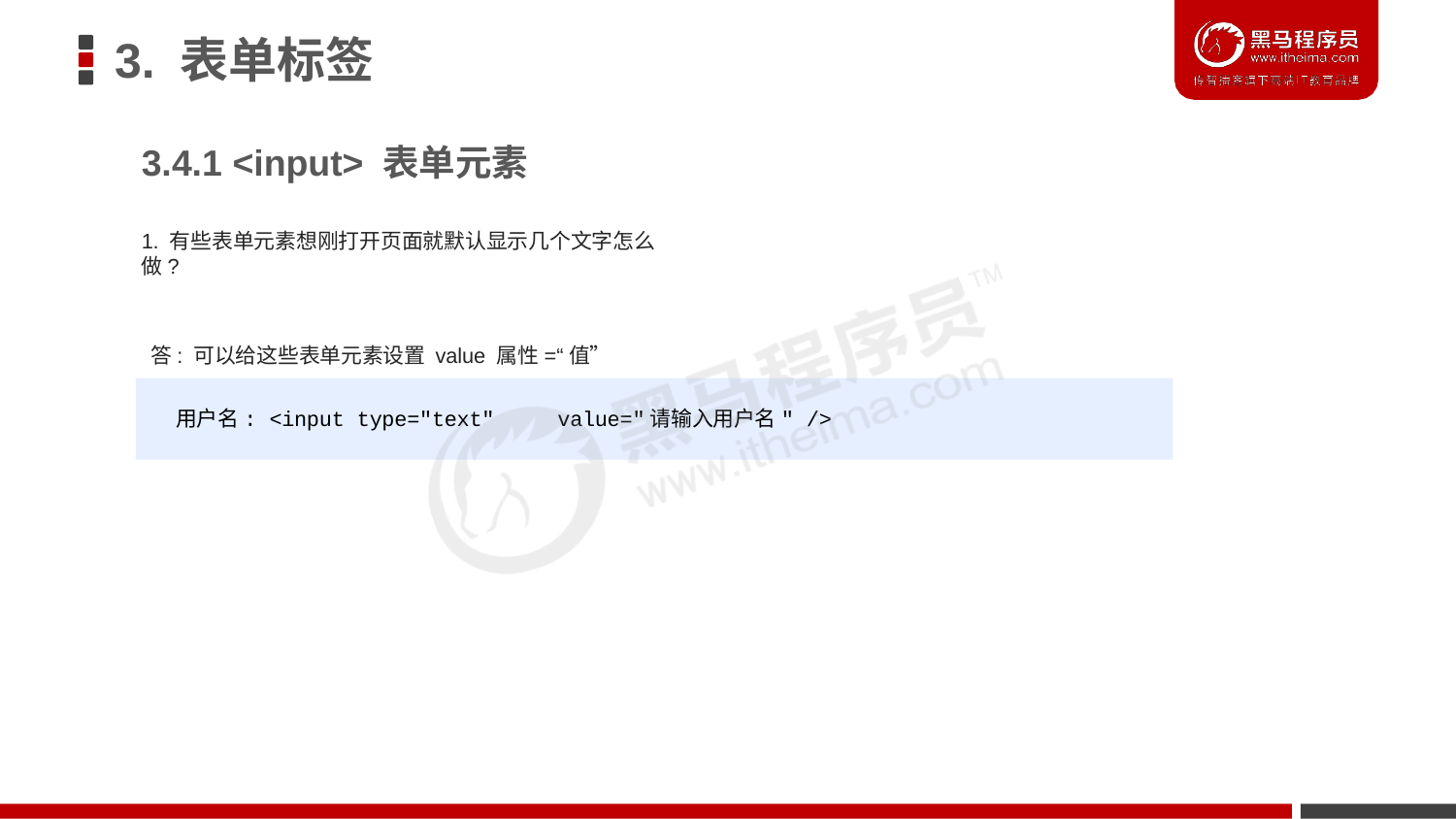

# 3. 表单标签
3.4.1 <input> 表单元素

1. 有些表单元素想刚打开页面就默认显示几个文字怎么做?

答: 可以给这些表单元素设置 value 属性=“值”

用户名: <input type="text"	value="请输入用户名" />